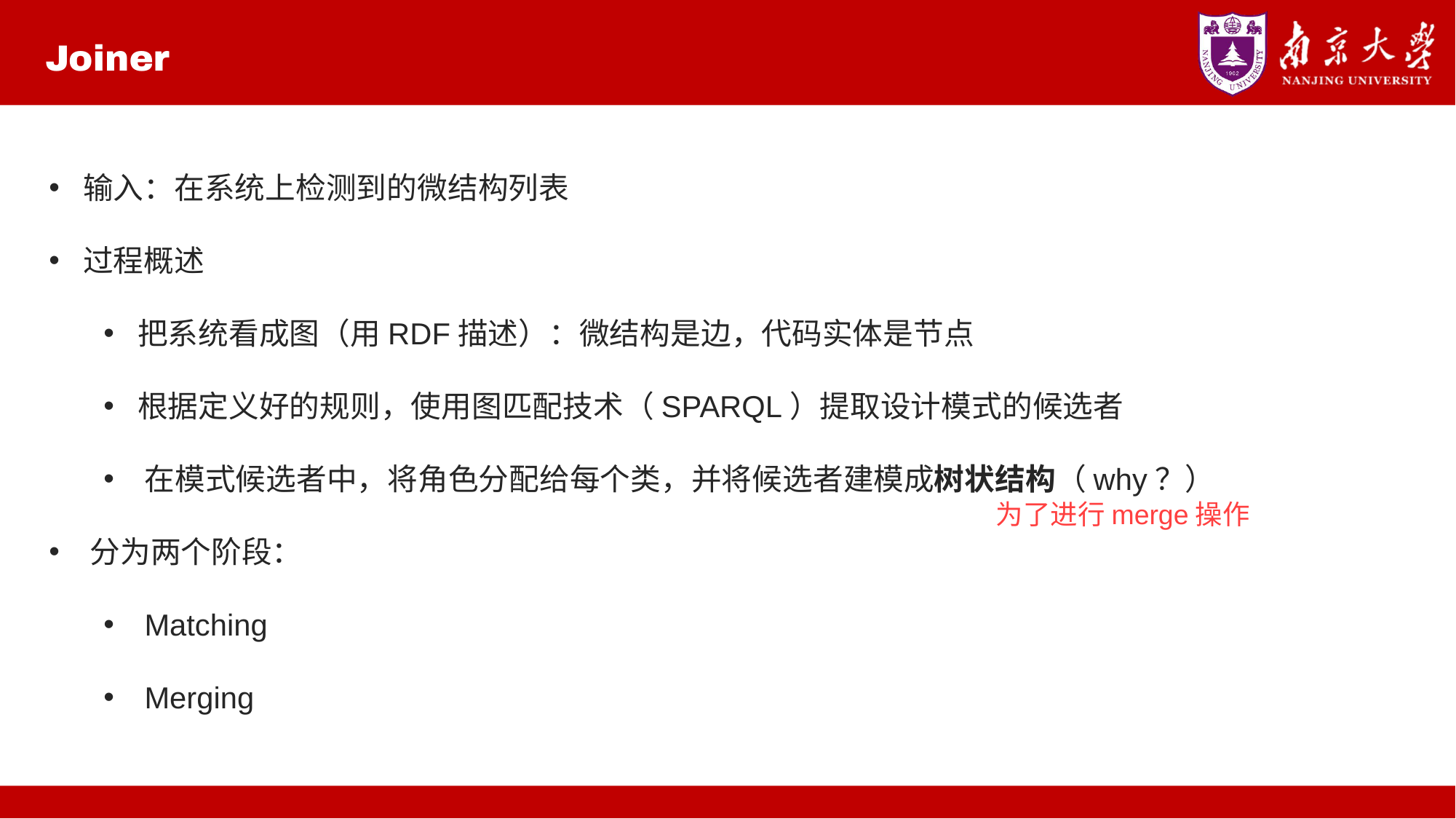

# Joiner
输入：在系统上检测到的微结构列表
过程概述
把系统看成图（用RDF描述）：微结构是边，代码实体是节点
根据定义好的规则，使用图匹配技术（SPARQL）提取设计模式的候选者
在模式候选者中，将角色分配给每个类，并将候选者建模成树状结构（why？）
分为两个阶段：
Matching
Merging
为了进行merge操作